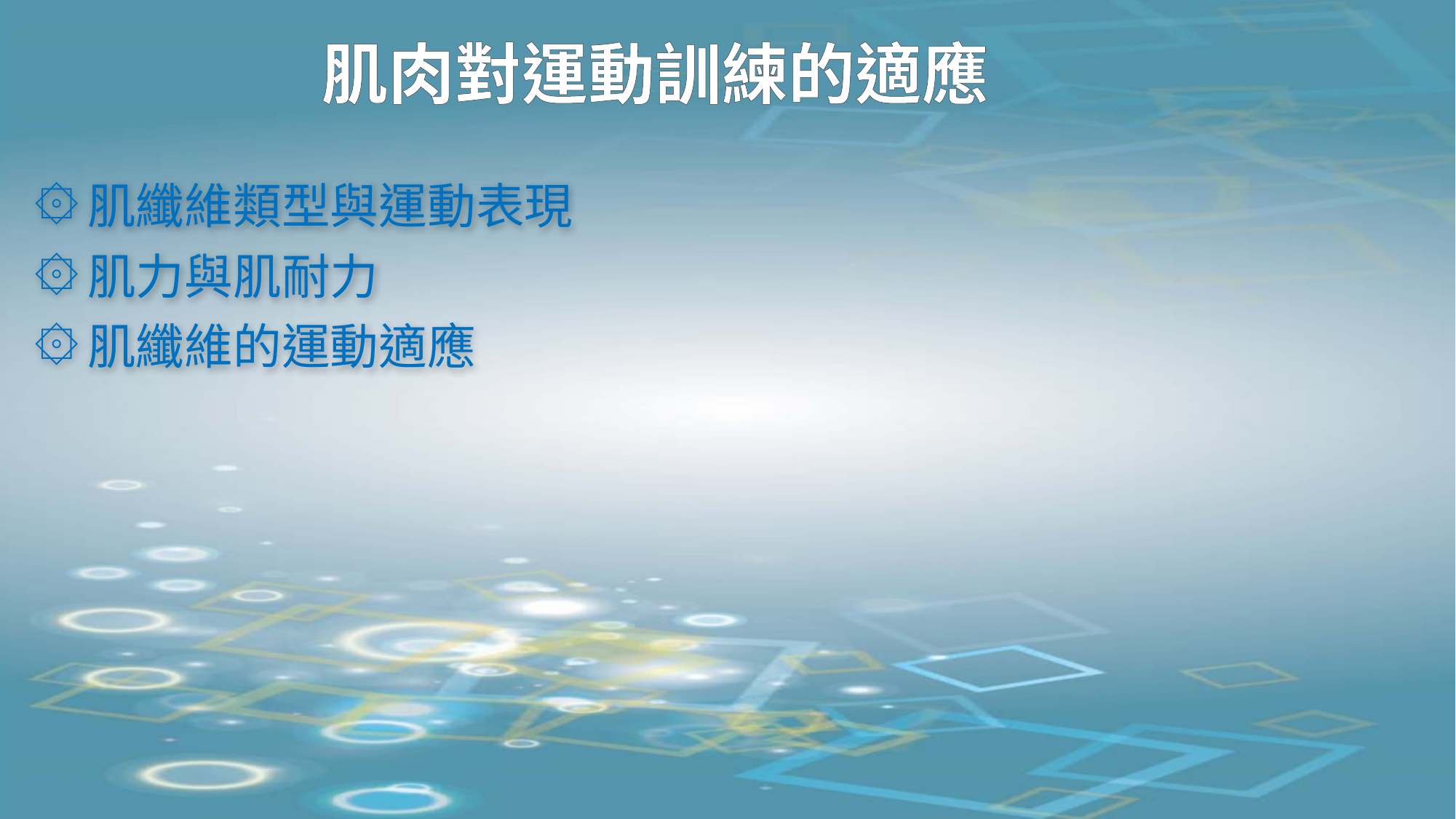

# 肌肉對運動訓練的適應
肌纖維類型與運動表現
肌力與肌耐力
肌纖維的運動適應